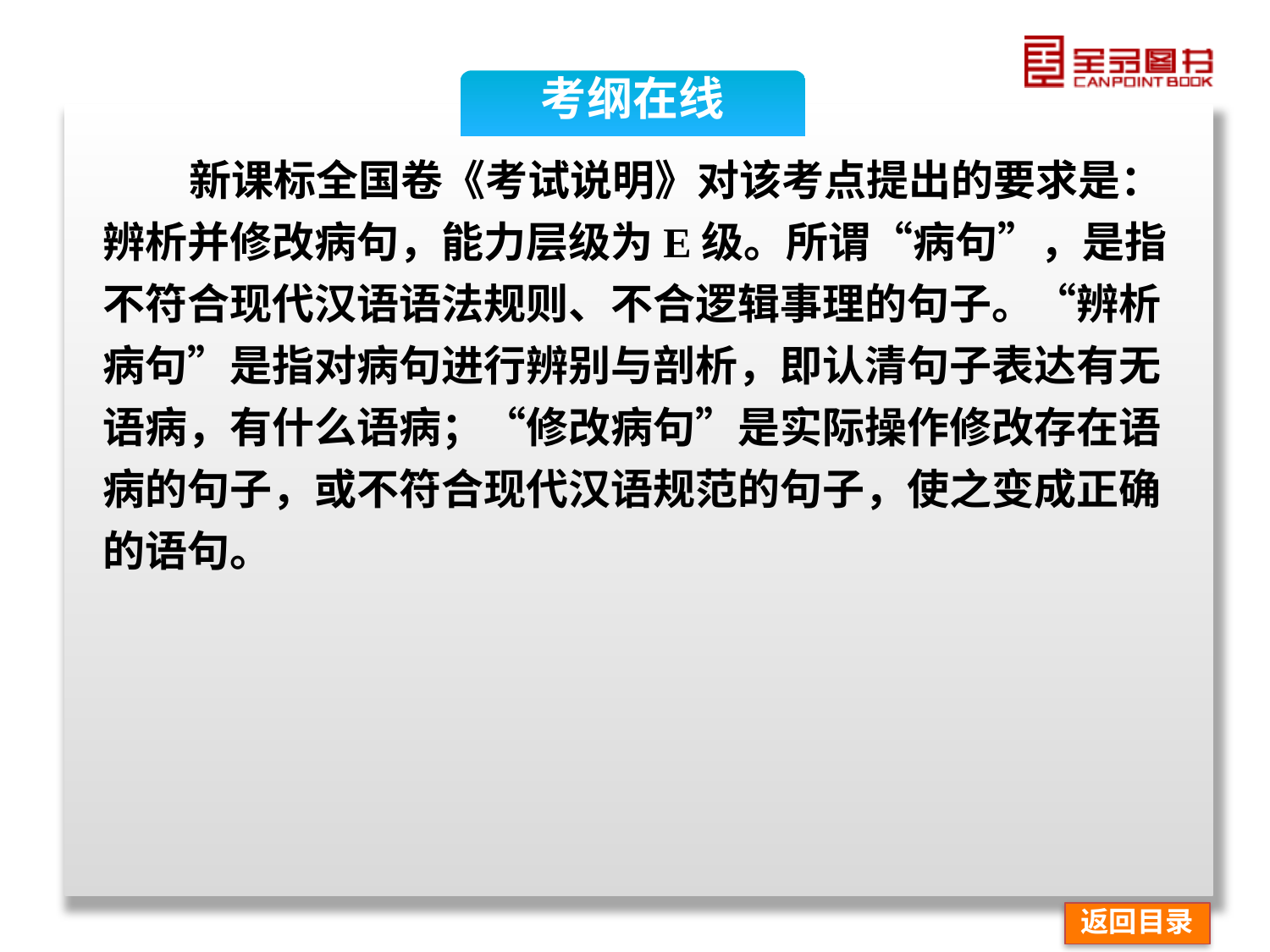

考纲在线

新课标全国卷《考试说明》对该考点提出的要求是：辨析并修改病句，能力层级为E级。所谓“病句”，是指不符合现代汉语语法规则、不合逻辑事理的句子。“辨析病句”是指对病句进行辨别与剖析，即认清句子表达有无语病，有什么语病；“修改病句”是实际操作修改存在语病的句子，或不符合现代汉语规范的句子，使之变成正确的语句。
返回目录